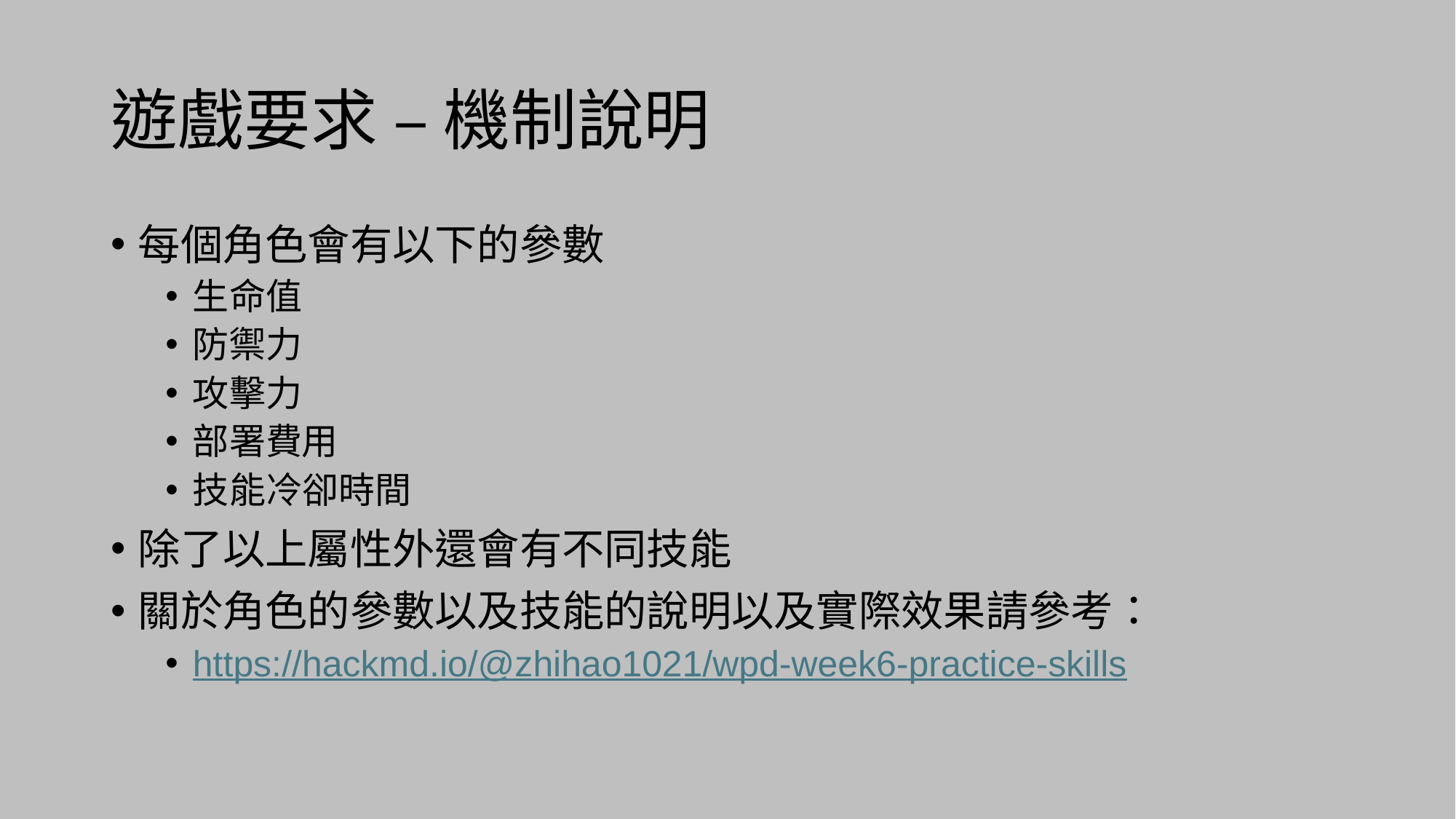

# 遊戲要求 – 機制說明
每個角色會有以下的參數
生命值
防禦力
攻擊力
部署費用
技能冷卻時間
除了以上屬性外還會有不同技能
關於角色的參數以及技能的說明以及實際效果請參考：
https://hackmd.io/@zhihao1021/wpd-week6-practice-skills